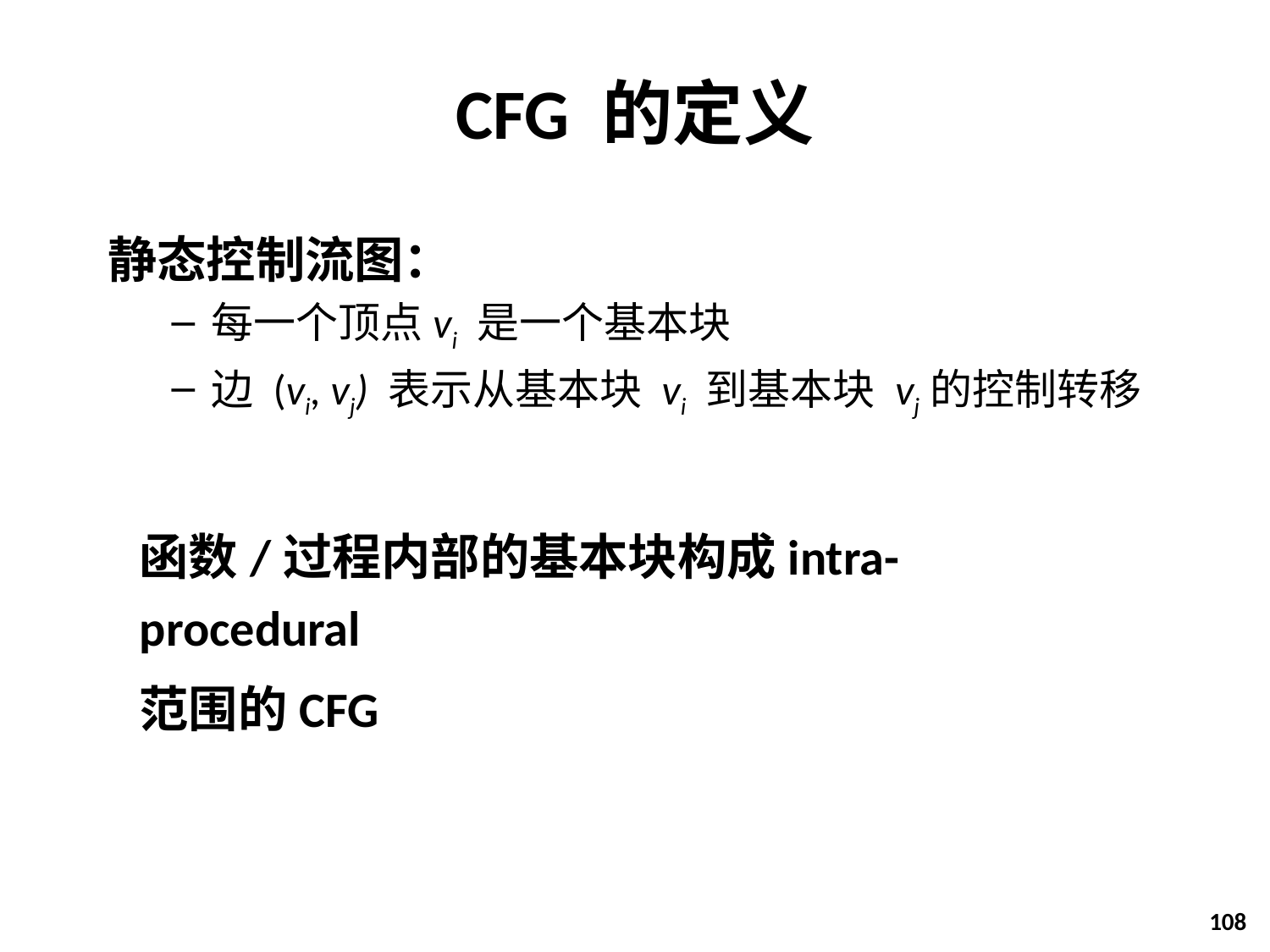

# CFG 的定义
静态控制流图：
每一个顶点vi 是一个基本块
边 (vi, vj) 表示从基本块 vi 到基本块 vj的控制转移

函数/过程内部的基本块构成intra-procedural
范围的CFG
108